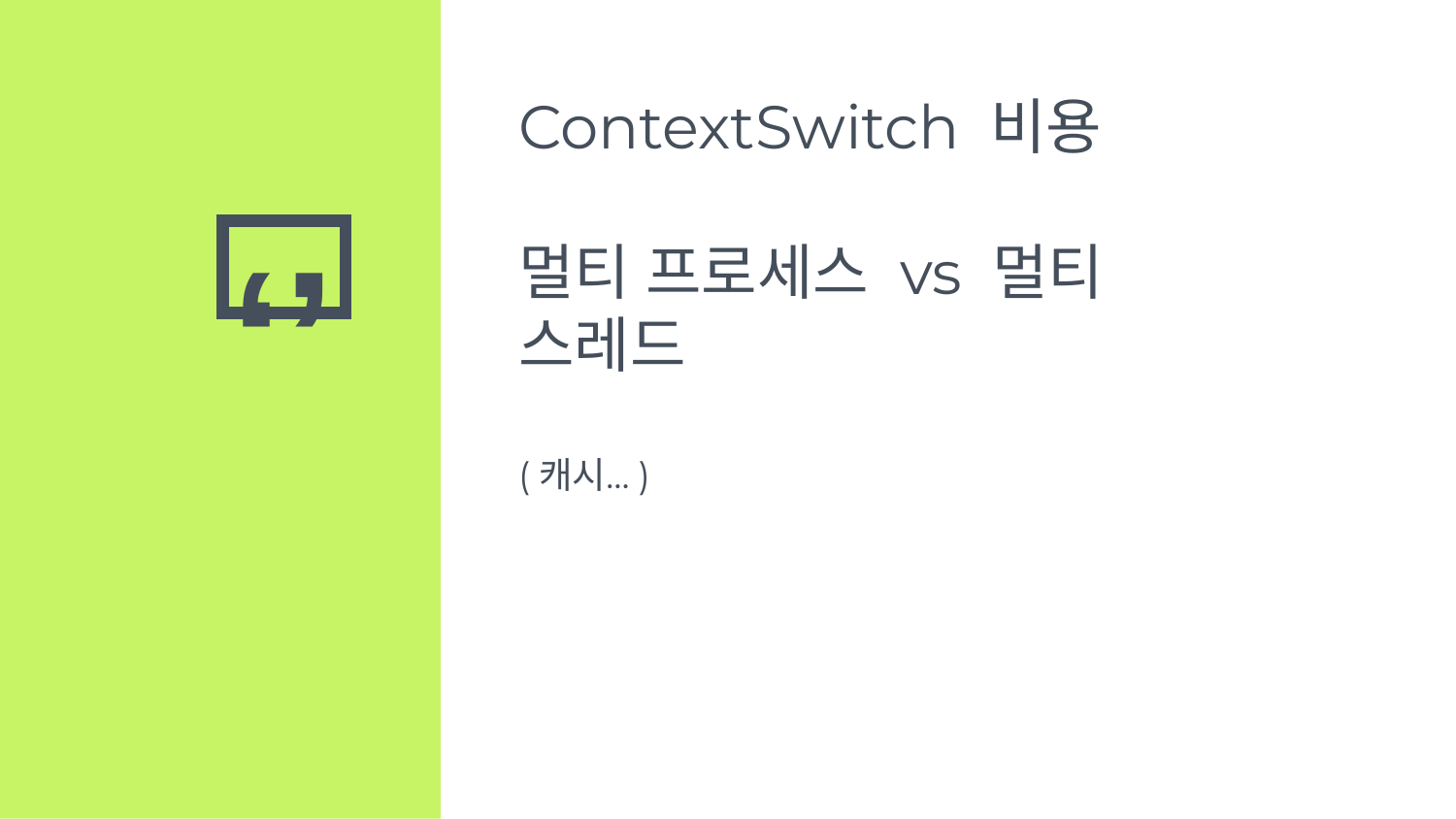

ContextSwitch 비용

멀티 프로세스 vs 멀티 스레드

(캐시…)